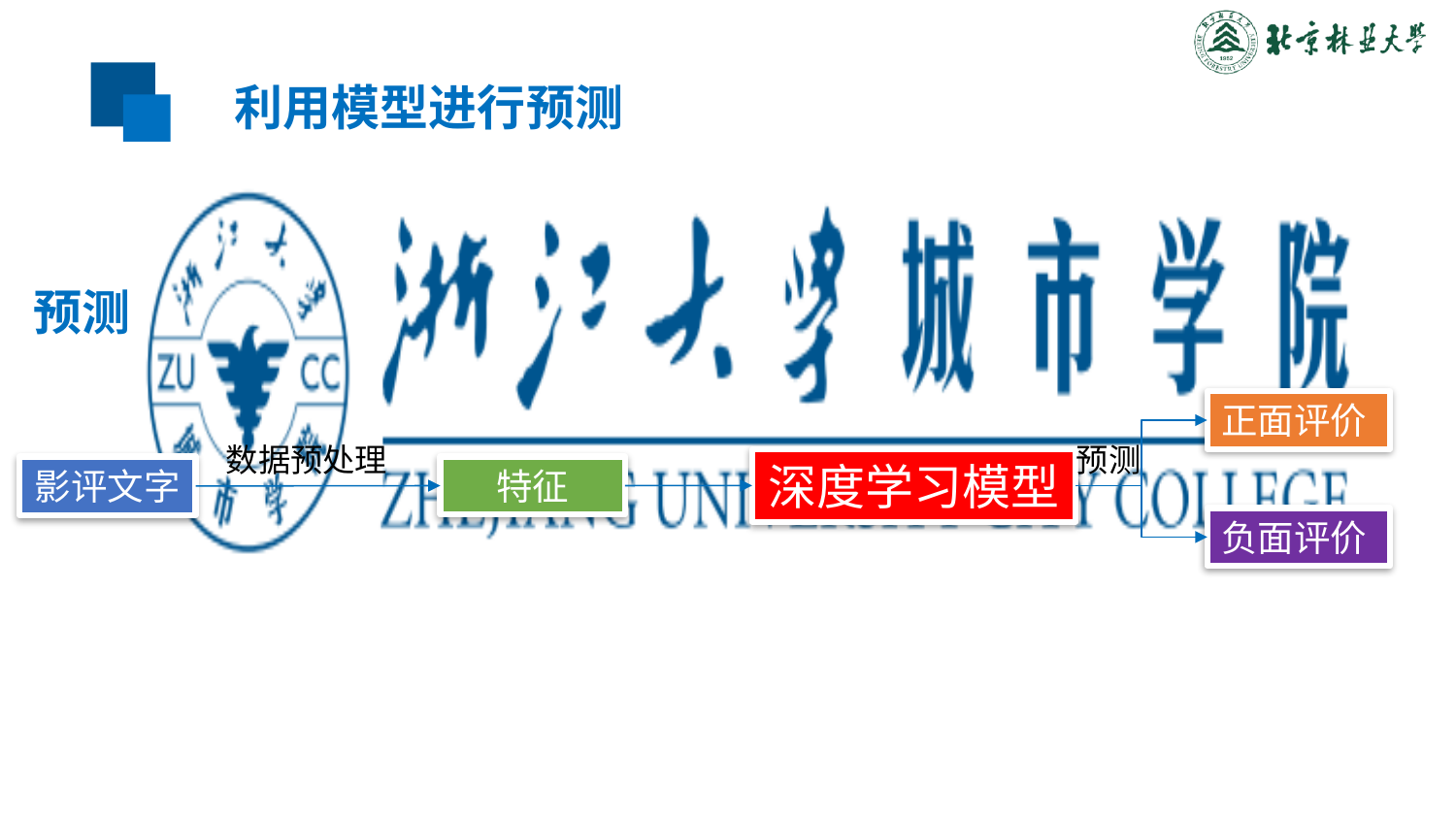

利用模型进行预测
预测
正面评价
数据预处理
预测
深度学习模型
影评文字
特征
负面评价
54